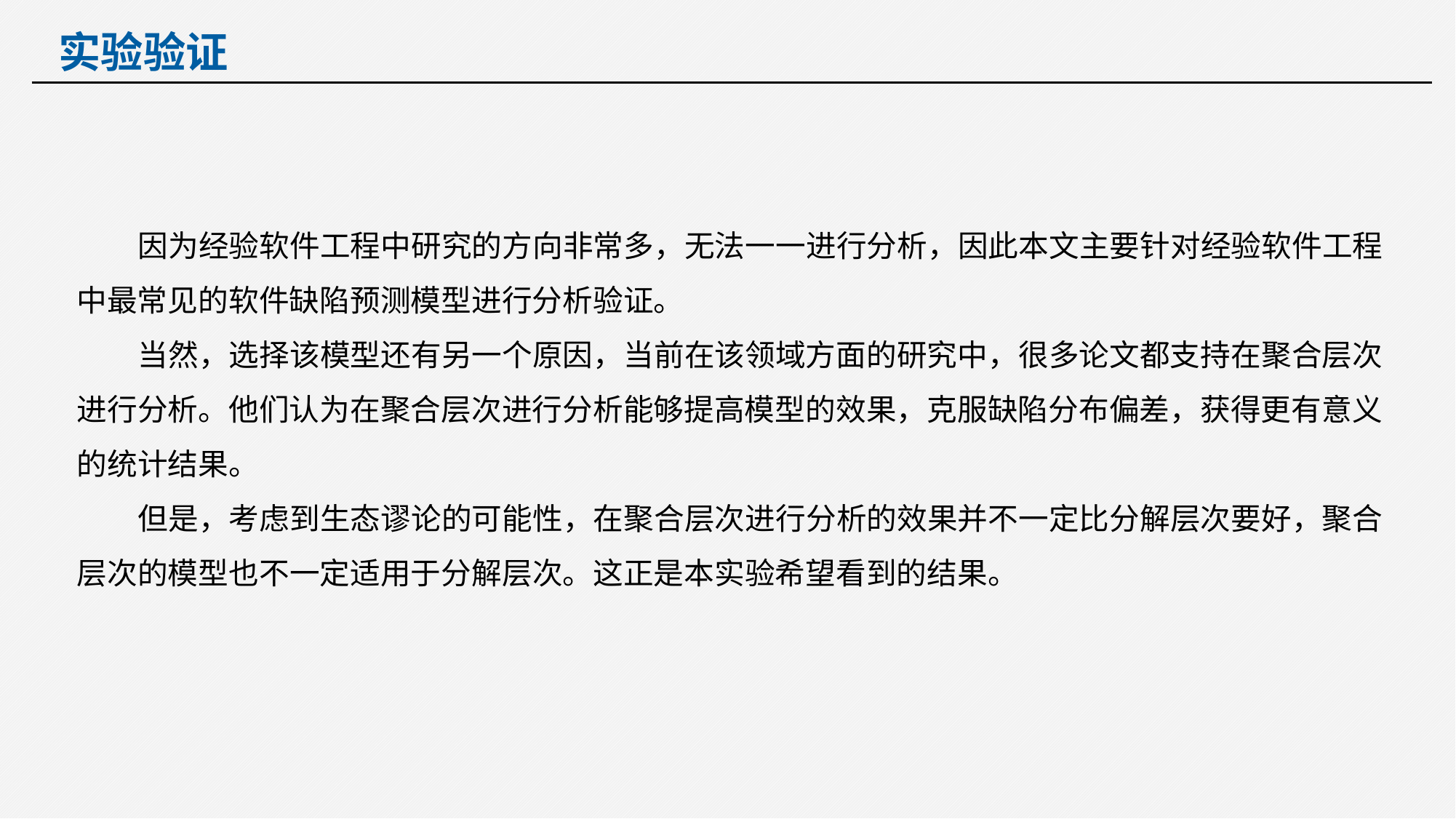

实验验证
        因为经验软件工程中研究的方向非常多，无法一一进行分析，因此本文主要针对经验软件工程中最常见的软件缺陷预测模型进行分析验证。
        当然，选择该模型还有另一个原因，当前在该领域方面的研究中，很多论文都支持在聚合层次进行分析。他们认为在聚合层次进行分析能够提高模型的效果，克服缺陷分布偏差，获得更有意义的统计结果。
        但是，考虑到生态谬论的可能性，在聚合层次进行分析的效果并不一定比分解层次要好，聚合层次的模型也不一定适用于分解层次。这正是本实验希望看到的结果。